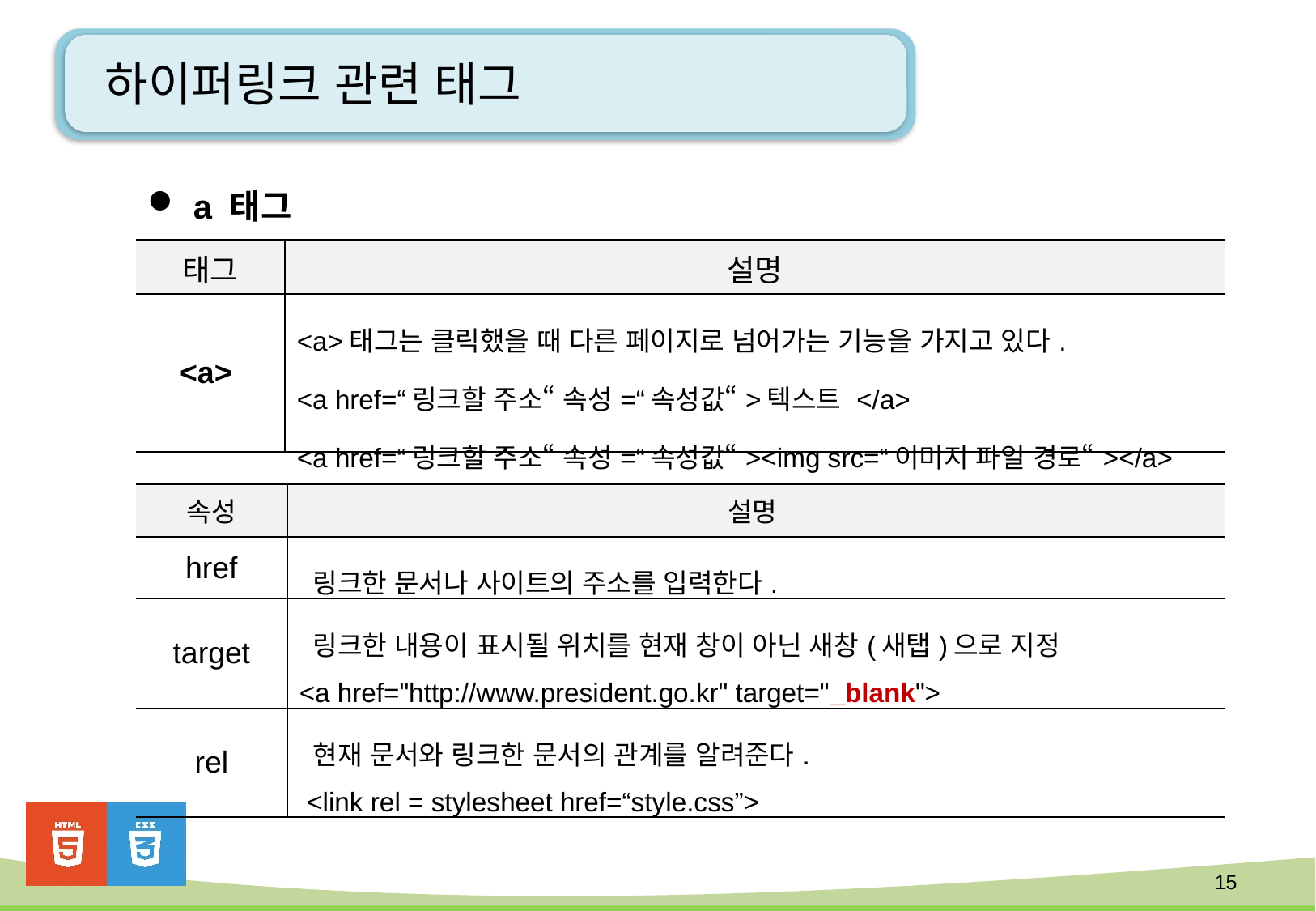

# 하이퍼링크 관련 태그
a 태그
| 태그 | 설명 |
| --- | --- |
| <a> | <a>태그는 클릭했을 때 다른 페이지로 넘어가는 기능을 가지고 있다. <a href=“링크할 주소“ 속성=“속성값“>텍스트 </a> <a href=“링크할 주소“ 속성=“속성값“><img src=“이미지 파일 경로“></a> |
| 속성 | 설명 |
| --- | --- |
| href | 링크한 문서나 사이트의 주소를 입력한다. |
| target | 링크한 내용이 표시될 위치를 현재 창이 아닌 새창(새탭)으로 지정 <a href="http://www.president.go.kr" target="\_blank"> |
| rel | 현재 문서와 링크한 문서의 관계를 알려준다. <link rel = stylesheet href=“style.css”> |
15